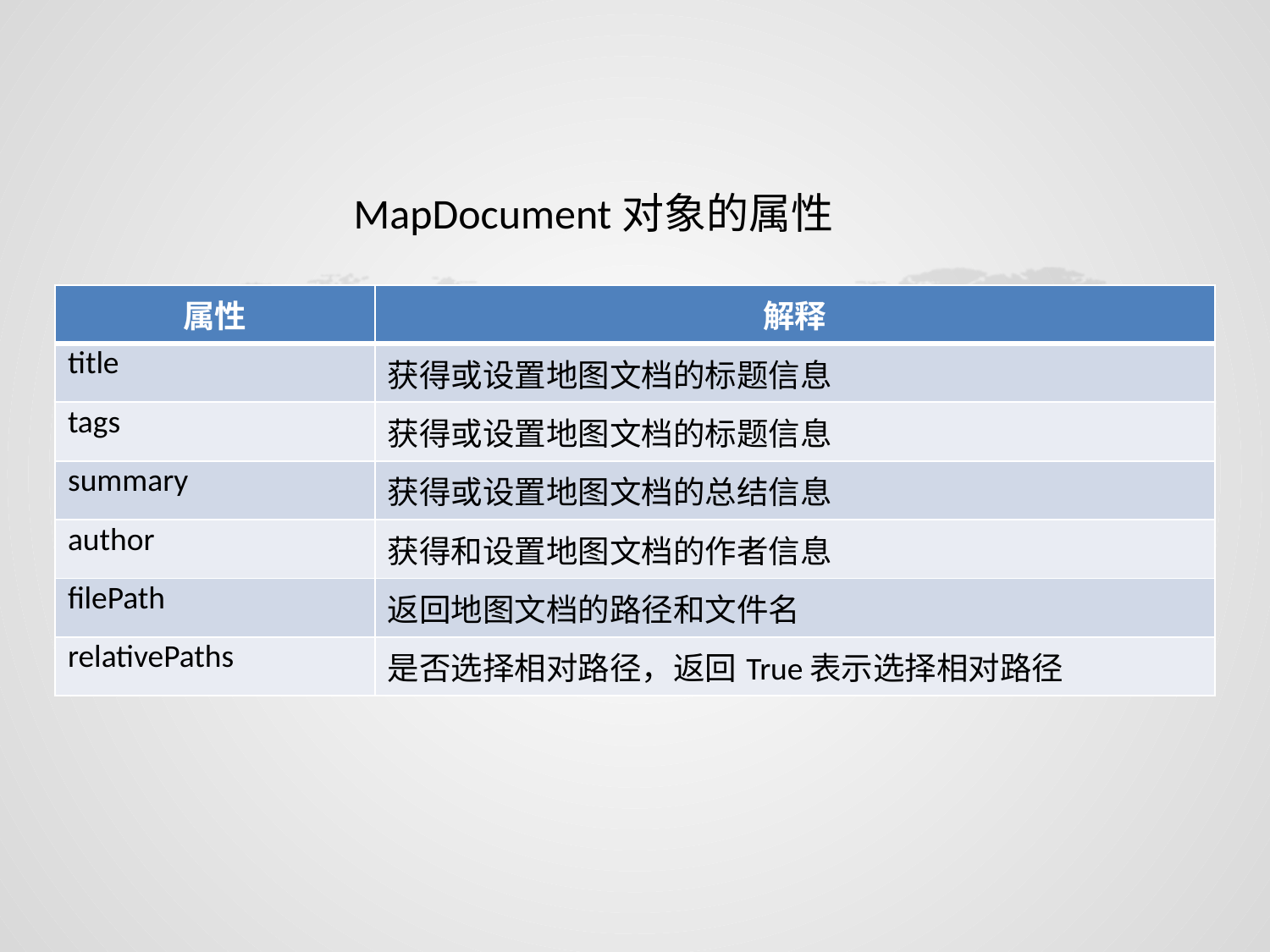

MapDocument对象的属性
| 属性 | 解释 |
| --- | --- |
| title | 获得或设置地图文档的标题信息 |
| tags | 获得或设置地图文档的标题信息 |
| summary | 获得或设置地图文档的总结信息 |
| author | 获得和设置地图文档的作者信息 |
| filePath | 返回地图文档的路径和文件名 |
| relativePaths | 是否选择相对路径，返回True表示选择相对路径 |